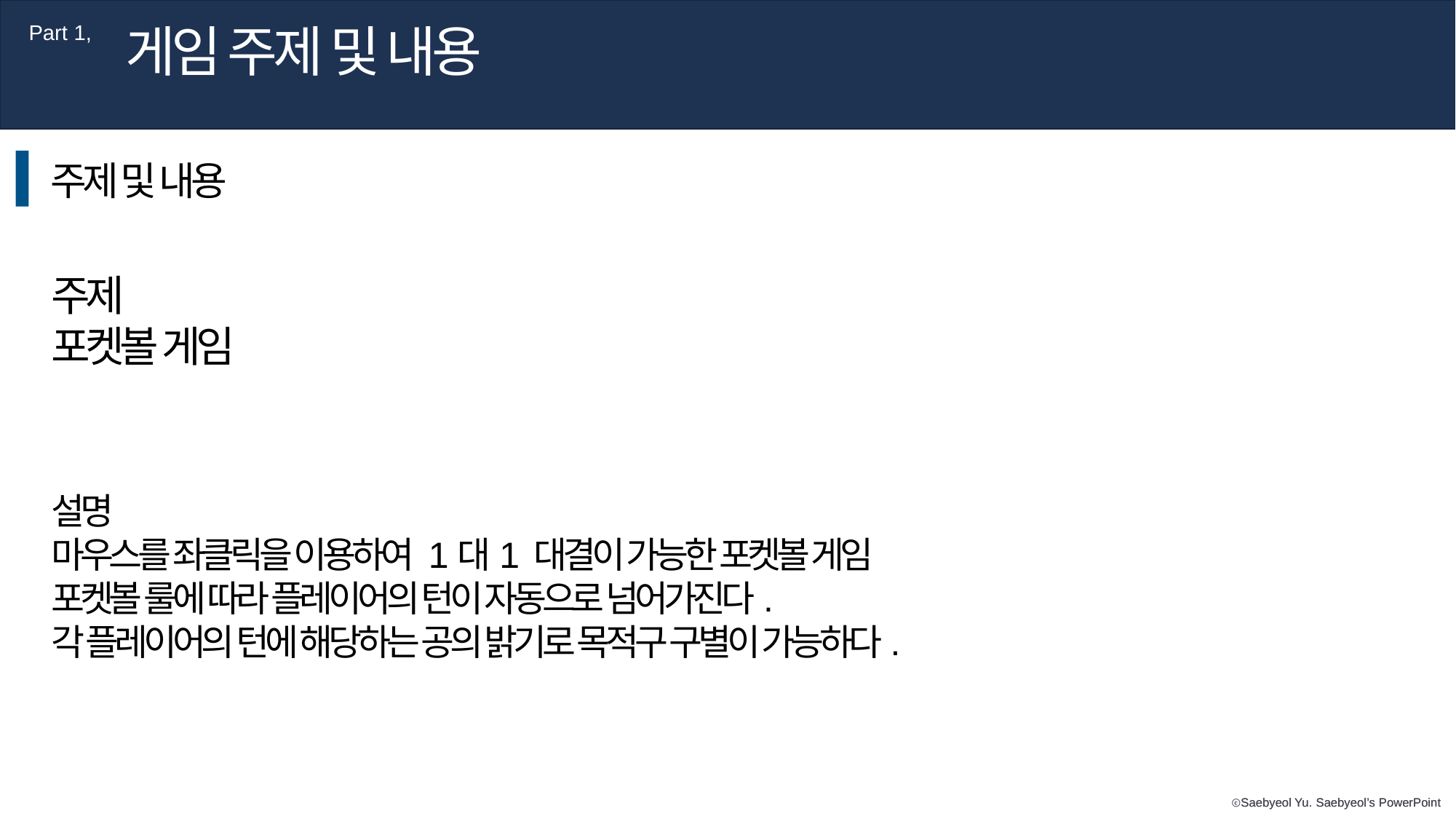

게임 주제 및 내용
Part 1,

주제 및 내용
주제
포켓볼 게임
설명
마우스를 좌클릭을 이용하여 1대1 대결이 가능한 포켓볼 게임
포켓볼 룰에 따라 플레이어의 턴이 자동으로 넘어가진다.
각 플레이어의 턴에 해당하는 공의 밝기로 목적구 구별이 가능하다.